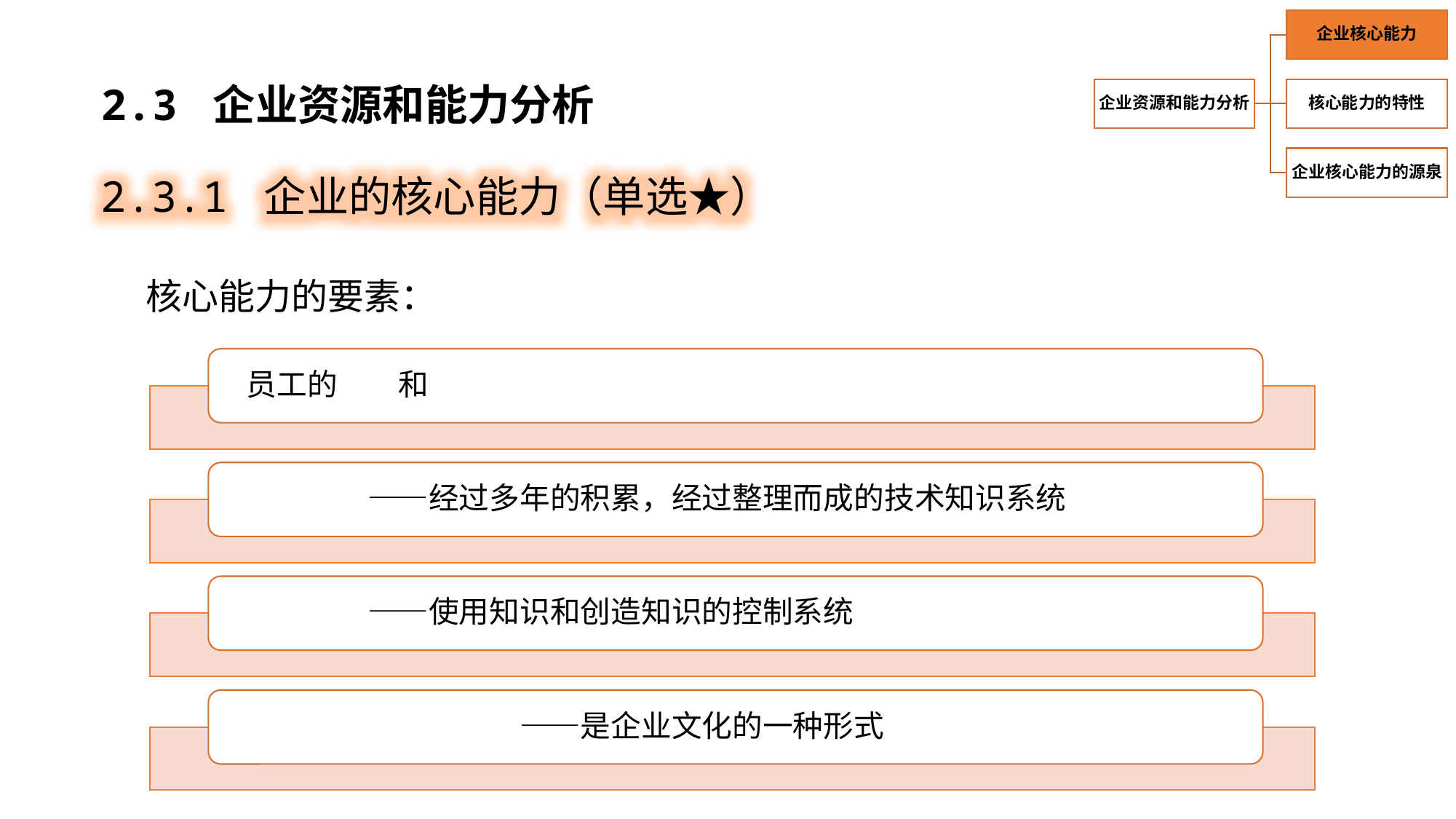

企业资源和能力分析
企业核心能力
核心能力的特性
企业核心能力的源泉
2.3 企业资源和能力分析
2.3.1 企业的核心能力（单选★）
核心能力的要素：
员工的知识和技能
技术体系——经过多年的积累，经过整理而成的技术知识系统
管理体系——使用知识和创造知识的控制系统
价值观念与行为规范——是企业文化的一种形式